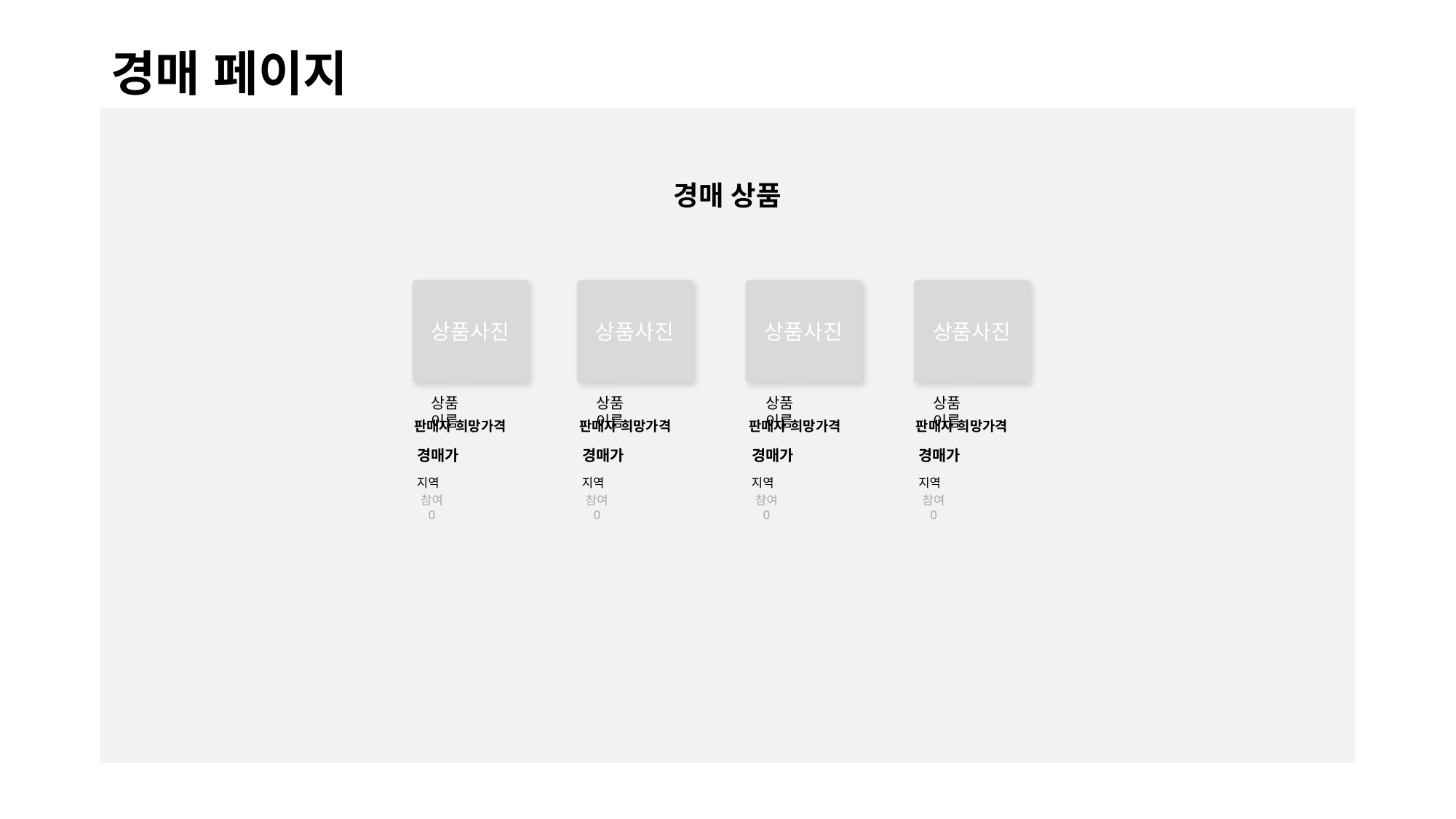

# 경매 페이지

경매 상품
상품사진
상품사진
상품사진
상품사진
상품 이름
상품 이름
상품 이름
상품 이름
판매자 희망가격
판매자 희망가격
판매자 희망가격
판매자 희망가격
경매가
경매가
경매가
경매가
지역
지역
지역
지역
참여 0
참여 0
참여 0
참여 0